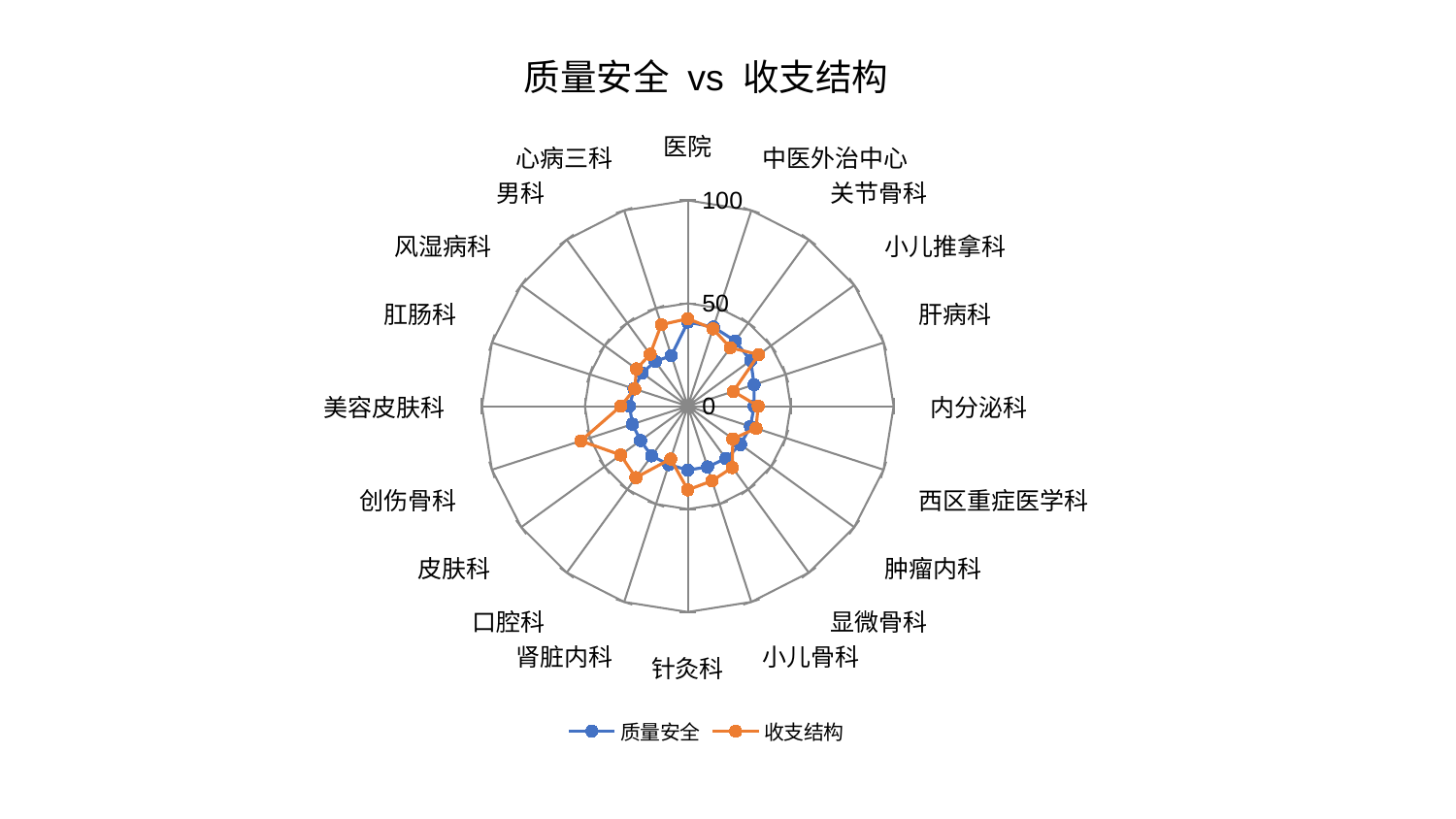

### Chart: 质量安全 vs 收支结构

| Category | 质量安全 | 收支结构 |
|---|---|---|
| 医院 | 40.88118051619231 | 42.5303623361795 |
| 中医外治中心 | 40.43663401332797 | 39.57336064406432 |
| 关节骨科 | 39.19442281096952 | 35.16616821350049 |
| 小儿推拿科 | 37.789039028156495 | 42.6342351006775 |
| 肝病科 | 33.86939743029967 | 23.298106787764414 |
| 内分泌科 | 32.25167530799284 | 34.20823937579336 |
| 西区重症医学科 | 32.00930036349154 | 34.88554814820788 |
| 肿瘤内科 | 31.725017133334745 | 27.07858521408241 |
| 显微骨科 | 31.440281874945534 | 36.84539524932729 |
| 小儿骨科 | 31.078953714639415 | 38.14192562718581 |
| 针灸科 | 31.016212884816035 | 40.653527170839524 |
| 肾脏内科 | 29.861266209374953 | 26.939385659776903 |
| 口腔科 | 29.84863951627377 | 42.92092925279742 |
| 皮肤科 | 28.398808952392194 | 40.32885575605655 |
| 创伤骨科 | 28.298146401657817 | 54.645696249781146 |
| 美容皮肤科 | 28.28053008594543 | 32.57597917374429 |
| 肛肠科 | 27.485194178685738 | 27.099696106603464 |
| 风湿病科 | 27.473837702317905 | 30.78820016504754 |
| 男科 | 26.899296674633156 | 31.156110811577186 |
| 心病三科 | 25.84317487111884 | 41.645851082816876 |
10